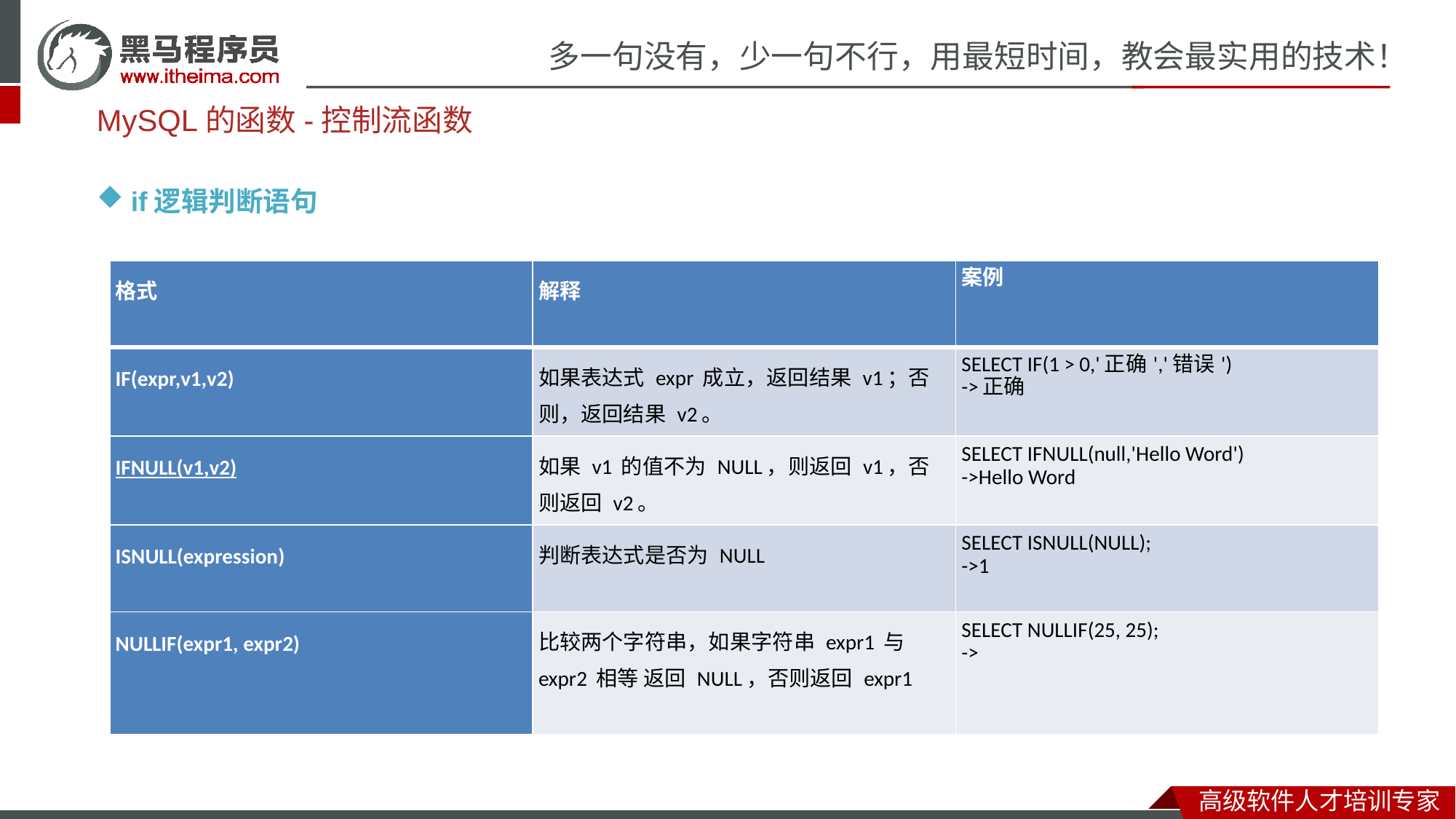

MySQL的函数-控制流函数
if逻辑判断语句
| 格式 | 解释 | 案例 |
| --- | --- | --- |
| IF(expr,v1,v2) | 如果表达式 expr 成立，返回结果 v1；否则，返回结果 v2。 | SELECT IF(1 > 0,'正确','错误') ->正确 |
| IFNULL(v1,v2) | 如果 v1 的值不为 NULL，则返回 v1，否则返回 v2。 | SELECT IFNULL(null,'Hello Word') ->Hello Word |
| ISNULL(expression) | 判断表达式是否为 NULL | SELECT ISNULL(NULL); ->1 |
| NULLIF(expr1, expr2) | 比较两个字符串，如果字符串 expr1 与 expr2 相等 返回 NULL，否则返回 expr1 | SELECT NULLIF(25, 25); -> |